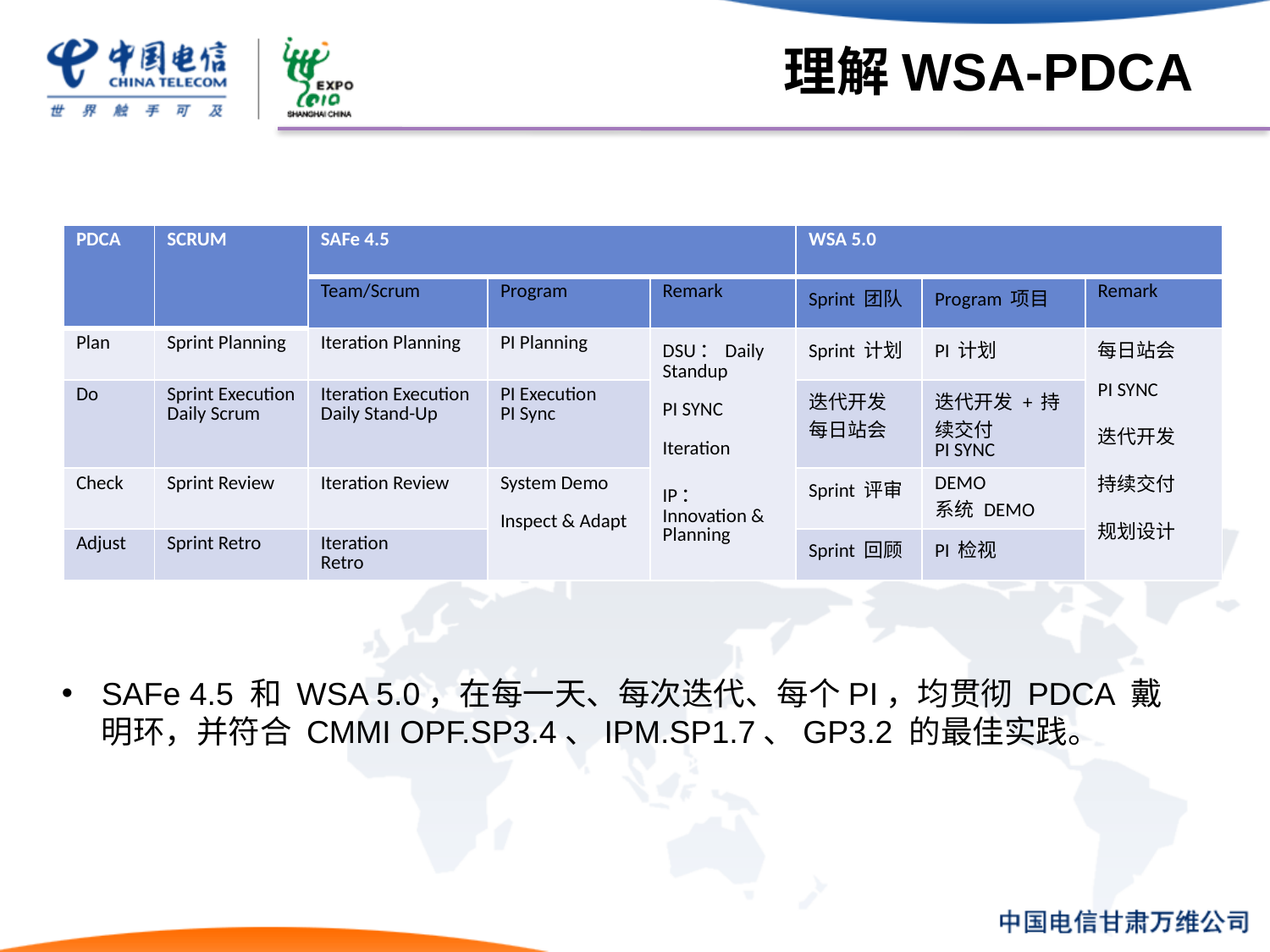

理解WSA-PDCA

| PDCA | SCRUM | SAFe 4.5 |  |  | WSA 5.0 |  |  |
| --- | --- | --- | --- | --- | --- | --- | --- |
|  |  | Team/Scrum | Program | Remark | Sprint 团队 | Program 项目 | Remark |
| Plan | Sprint Planning | Iteration Planning | PI Planning | DSU：Daily Standup PI SYNC Iteration IP：Innovation & Planning | Sprint 计划 | PI 计划 | 每日站会 PI SYNC 迭代开发 持续交付 规划设计 |
| Do | Sprint Execution Daily Scrum | Iteration Execution Daily Stand-Up | PI Execution PI Sync |  | 迭代开发 每日站会 | 迭代开发 + 持续交付 PI SYNC |  |
| Check | Sprint Review | Iteration Review | System Demo Inspect & Adapt |  | Sprint 评审 | DEMO 系统 DEMO |  |
| Adjust | Sprint Retro | Iteration Retro |  |  | Sprint 回顾 | PI 检视 |  |

SAFe 4.5 和 WSA 5.0，在每一天、每次迭代、每个PI，均贯彻 PDCA 戴明环，并符合 CMMI OPF.SP3.4、IPM.SP1.7、GP3.2 的最佳实践。
43